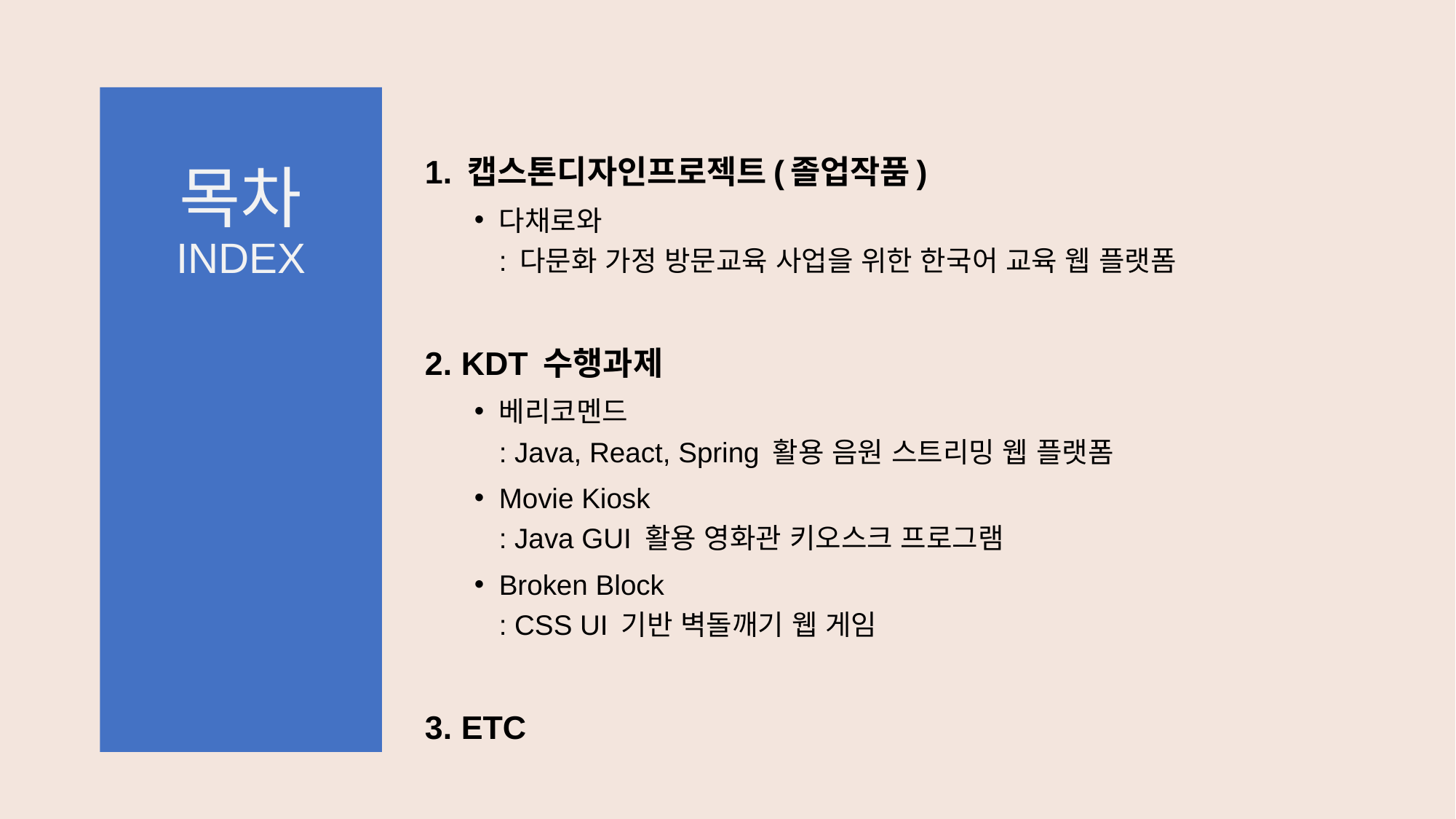

목차
INDEX

1. 캡스톤디자인프로젝트(졸업작품)
다채로와
: 다문화 가정 방문교육 사업을 위한 한국어 교육 웹 플랫폼

2. KDT 수행과제
베리코멘드
: Java, React, Spring 활용 음원 스트리밍 웹 플랫폼
Movie Kiosk
: Java GUI 활용 영화관 키오스크 프로그램
Broken Block
: CSS UI 기반 벽돌깨기 웹 게임

3. ETC